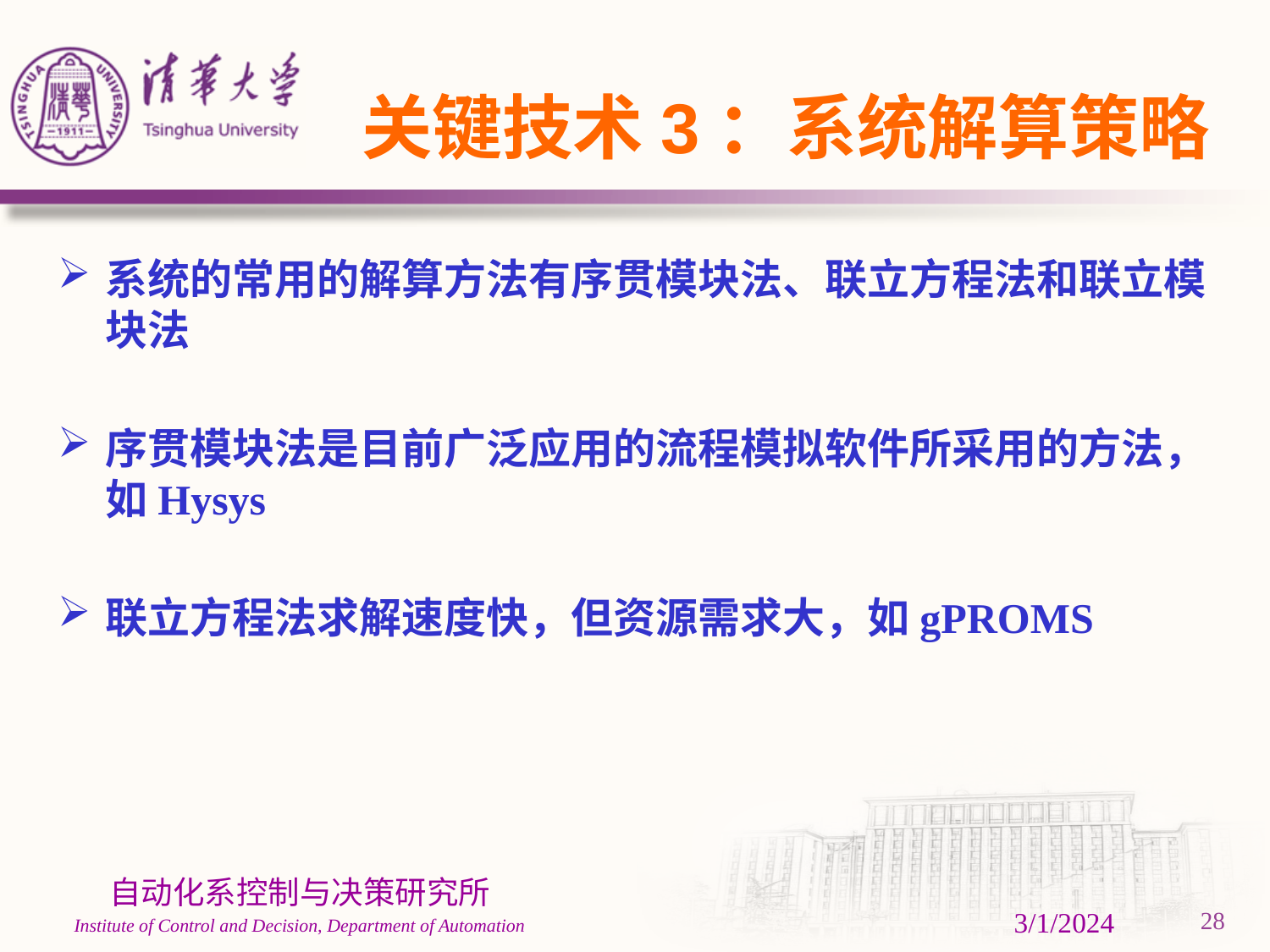

# 关键技术3：系统解算策略
系统的常用的解算方法有序贯模块法、联立方程法和联立模块法

序贯模块法是目前广泛应用的流程模拟软件所采用的方法，如Hysys

联立方程法求解速度快，但资源需求大，如gPROMS
3/1/2024
28